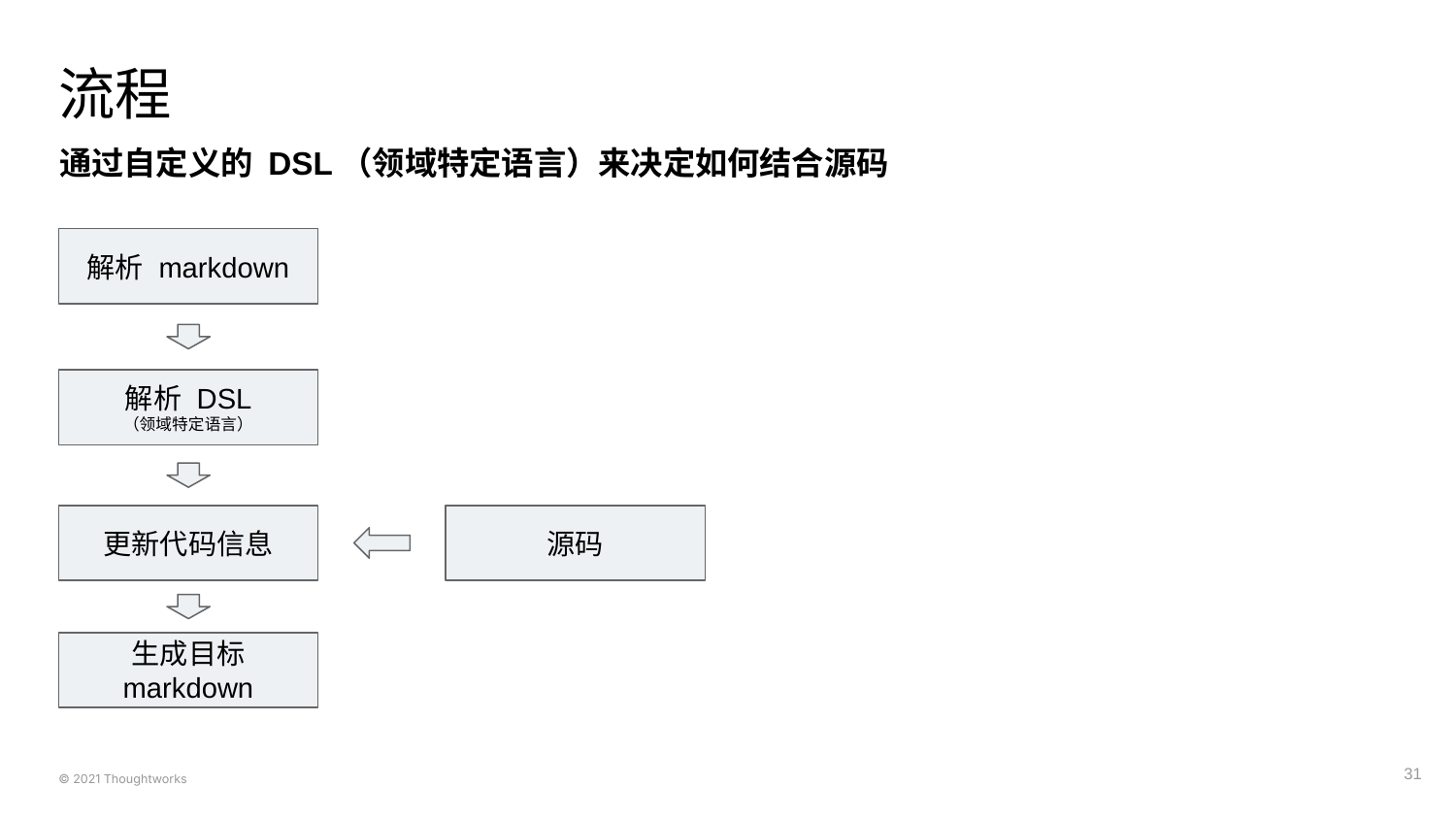

# 流程
通过自定义的 DSL（领域特定语言）来决定如何结合源码
解析 markdown

解析 DSL
（领域特定语言）

更新代码信息
源码

生成目标 markdown
31